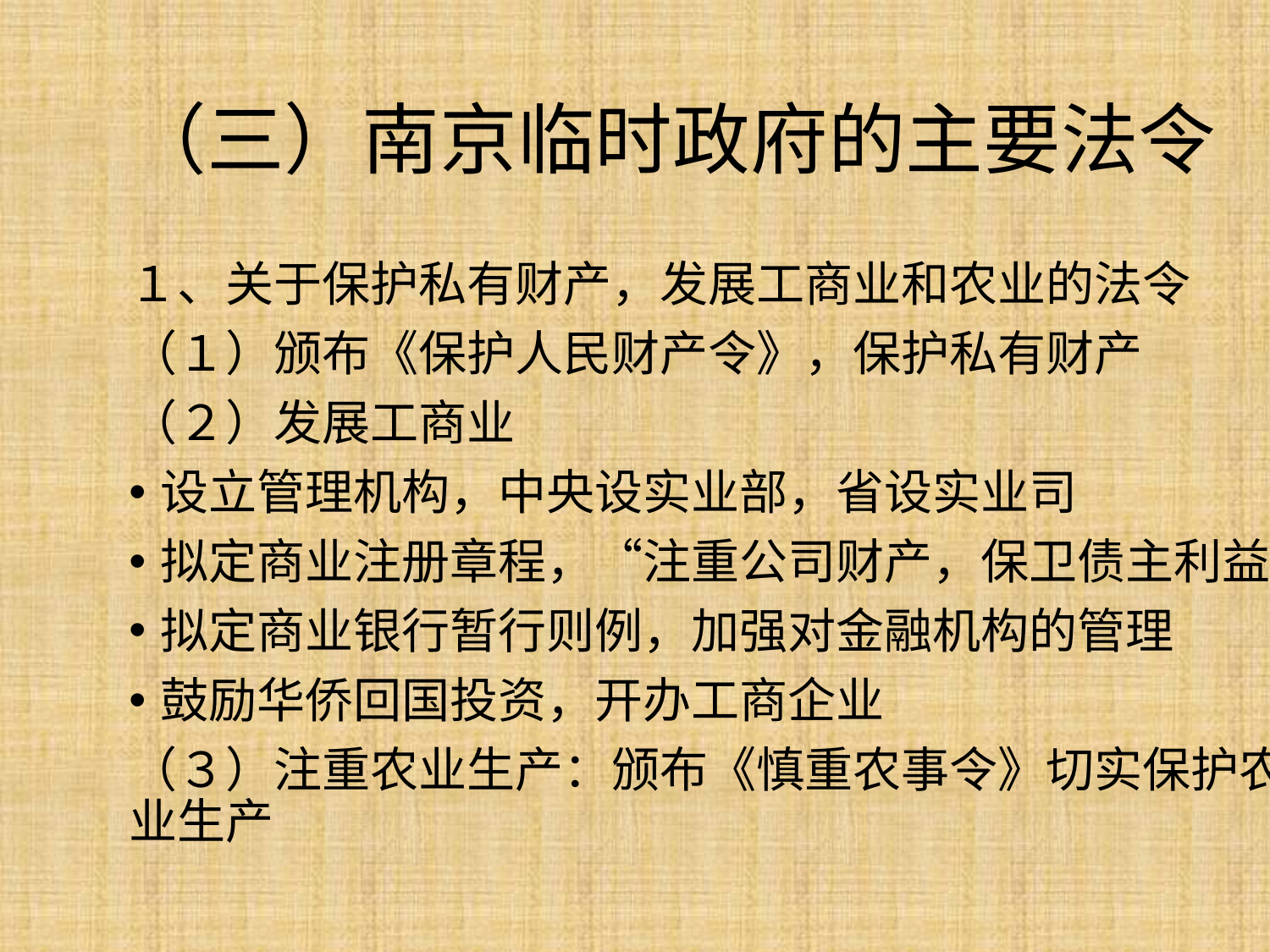

# （三）南京临时政府的主要法令
１、关于保护私有财产，发展工商业和农业的法令
（１）颁布《保护人民财产令》，保护私有财产
（２）发展工商业
设立管理机构，中央设实业部，省设实业司
拟定商业注册章程，“注重公司财产，保卫债主利益”
拟定商业银行暂行则例，加强对金融机构的管理
鼓励华侨回国投资，开办工商企业
（３）注重农业生产：颁布《慎重农事令》切实保护农民，恢复农业生产